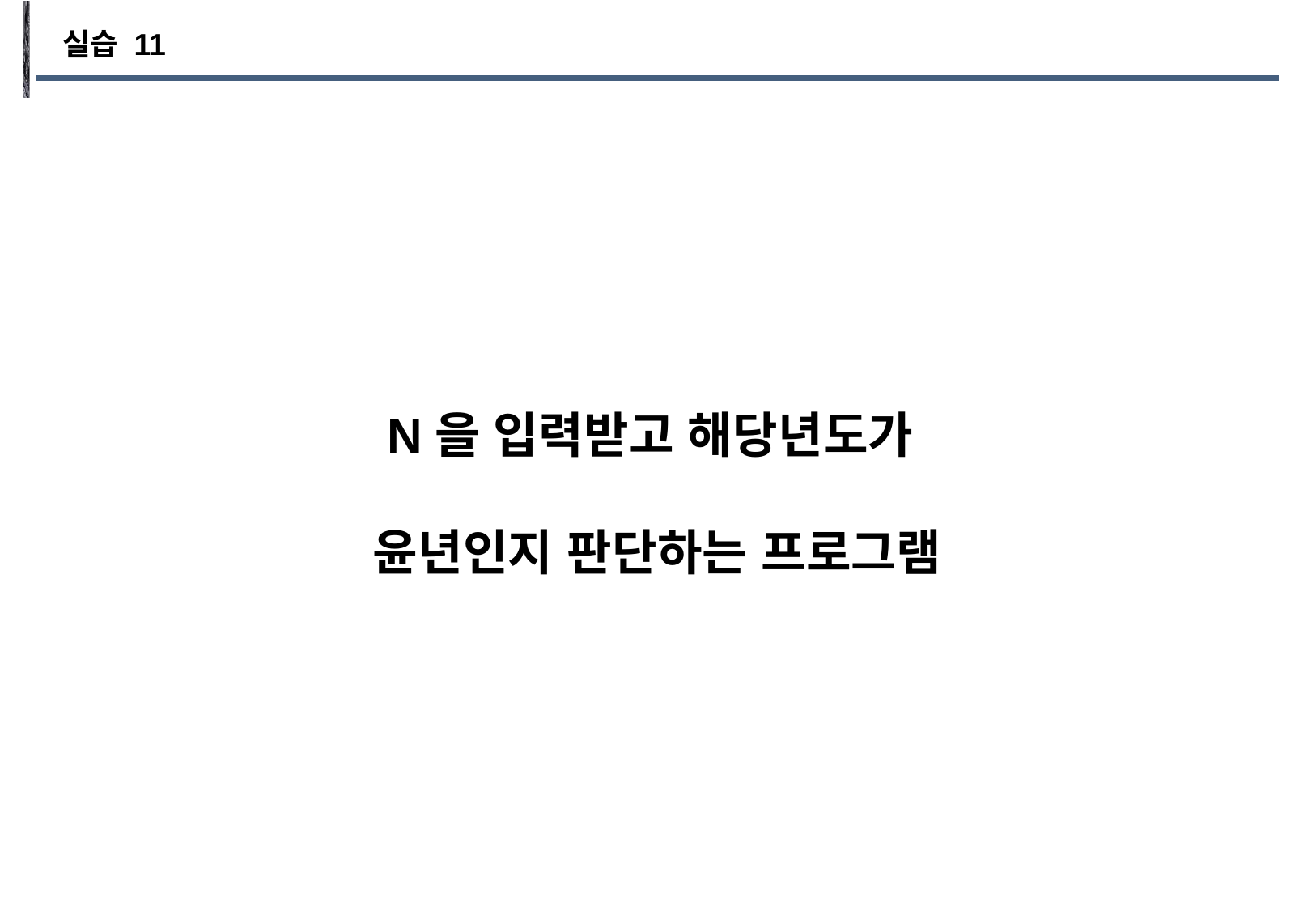

실습 11

N을 입력받고 해당년도가
윤년인지 판단하는 프로그램